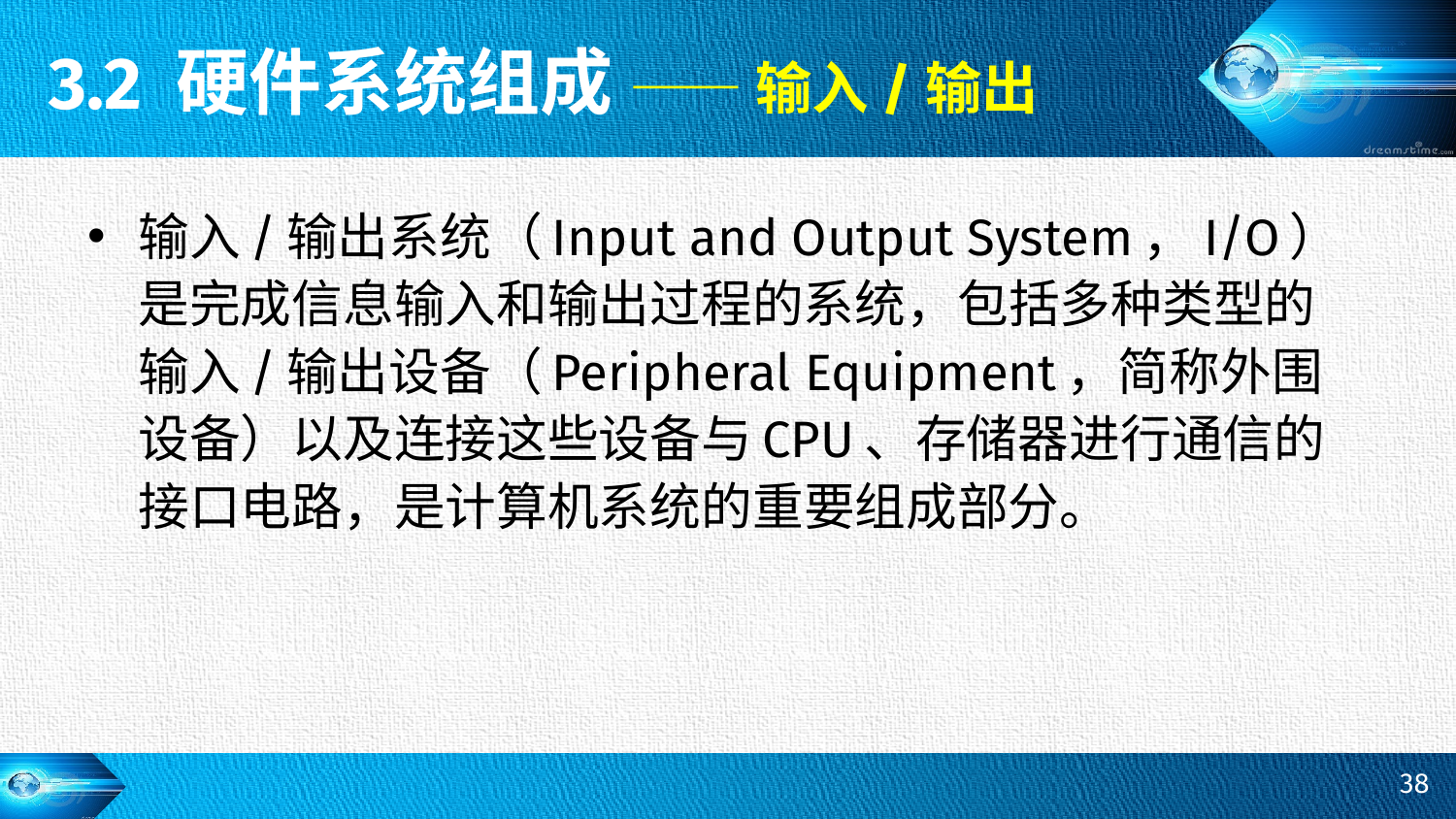

3.2 硬件系统组成 —— 输入/输出
输入/输出系统（Input and Output System，I/O）是完成信息输入和输出过程的系统，包括多种类型的输入/输出设备（Peripheral Equipment，简称外围设备）以及连接这些设备与CPU、存储器进行通信的接口电路，是计算机系统的重要组成部分。
38